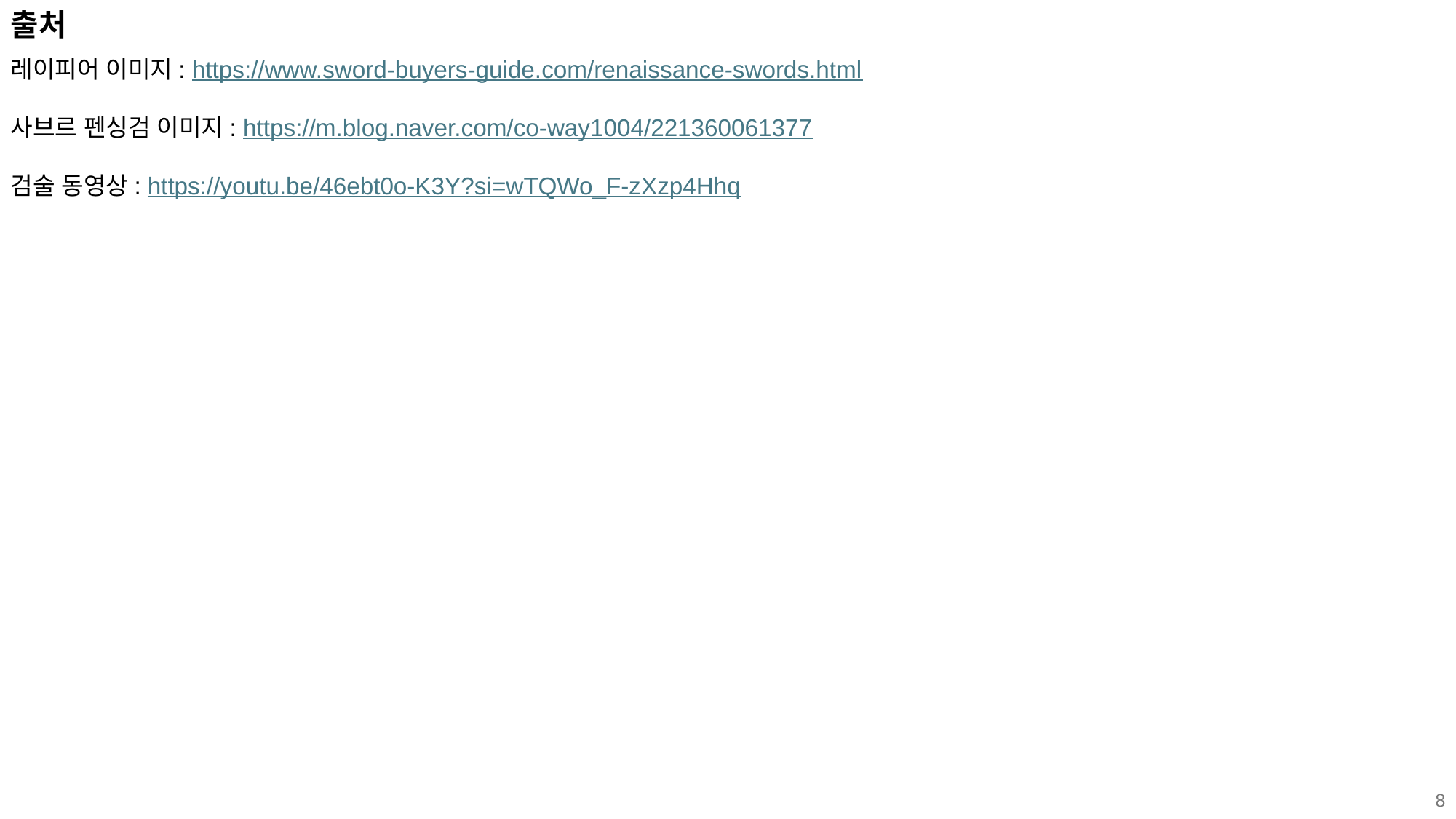

출처
레이피어 이미지: https://www.sword-buyers-guide.com/renaissance-swords.html

사브르 펜싱검 이미지: https://m.blog.naver.com/co-way1004/221360061377

검술 동영상: https://youtu.be/46ebt0o-K3Y?si=wTQWo_F-zXzp4Hhq

8